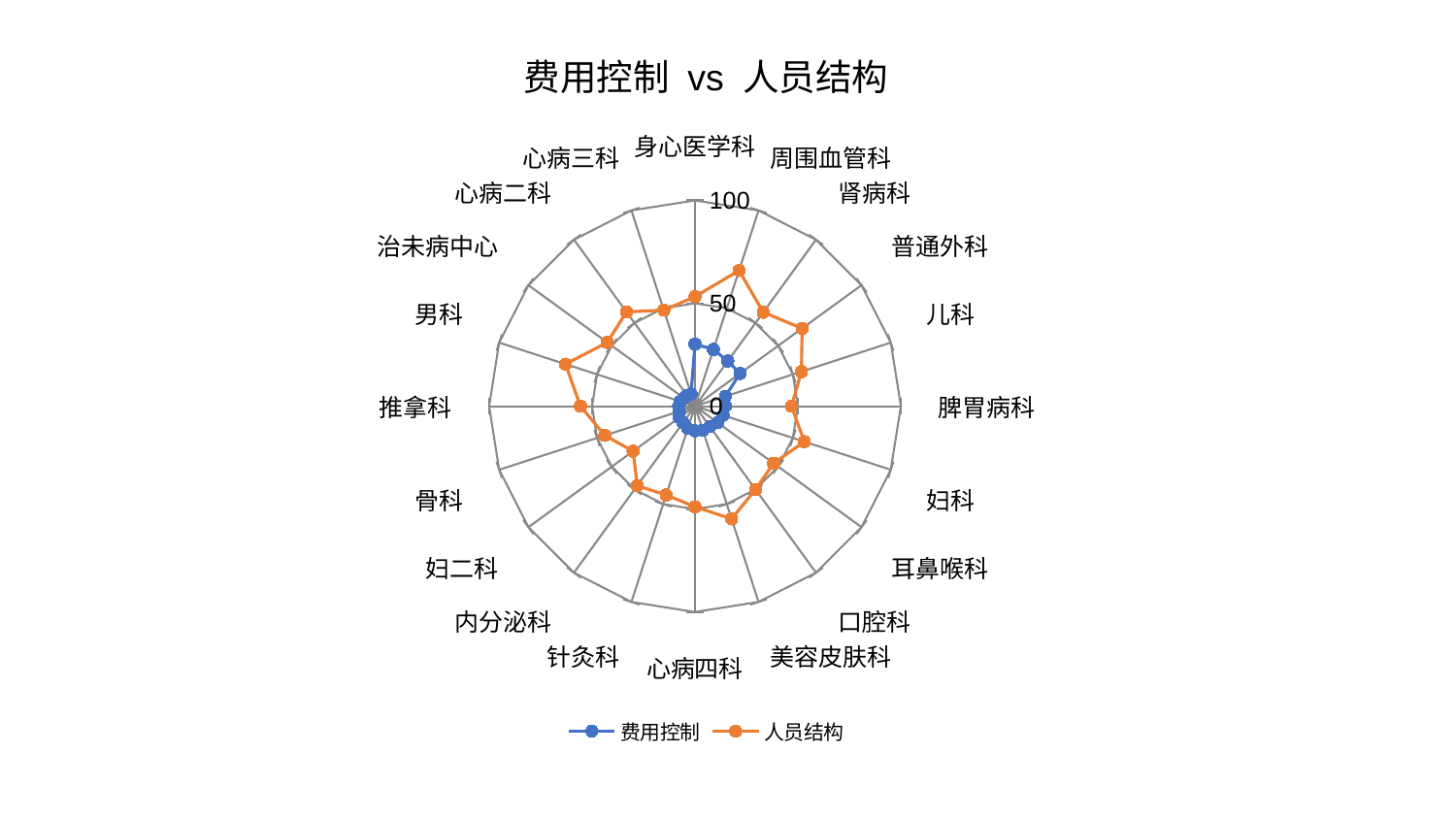

### Chart: 费用控制 vs 人员结构

| Category | 费用控制 | 人员结构 |
|---|---|---|
| 身心医学科 | 30.185899426534025 | 53.23501592613627 |
| 周围血管科 | 28.970634471623885 | 69.34223313656102 |
| 肾病科 | 27.119778697266746 | 56.41220708142126 |
| 普通外科 | 27.10500877537007 | 64.3296137543599 |
| 儿科 | 15.539361833606854 | 54.366166936108044 |
| 脾胃病科 | 14.836558382698119 | 46.86286532383698 |
| 妇科 | 14.320373846919427 | 55.85368341635766 |
| 耳鼻喉科 | 13.638629139632393 | 47.201327658590074 |
| 口腔科 | 12.34874354241509 | 50.02341833656066 |
| 美容皮肤科 | 12.316127912054668 | 57.5849769812338 |
| 心病四科 | 11.99406226950275 | 48.91139652937795 |
| 针灸科 | 11.370343327153755 | 45.37824138504807 |
| 内分泌科 | 9.967891889873293 | 47.733738330238594 |
| 妇二科 | 9.471080174912666 | 37.18639548092073 |
| 骨科 | 8.04949300879828 | 46.03698970810634 |
| 推拿科 | 7.950034473263649 | 55.64221727924649 |
| 男科 | 7.537911057870307 | 66.13944681288646 |
| 治未病中心 | 6.6845350403908474 | 52.697785534147904 |
| 心病二科 | 6.568015117663498 | 56.6186659529264 |
| 心病三科 | 6.262940128053276 | 49.083147069891346 |
68